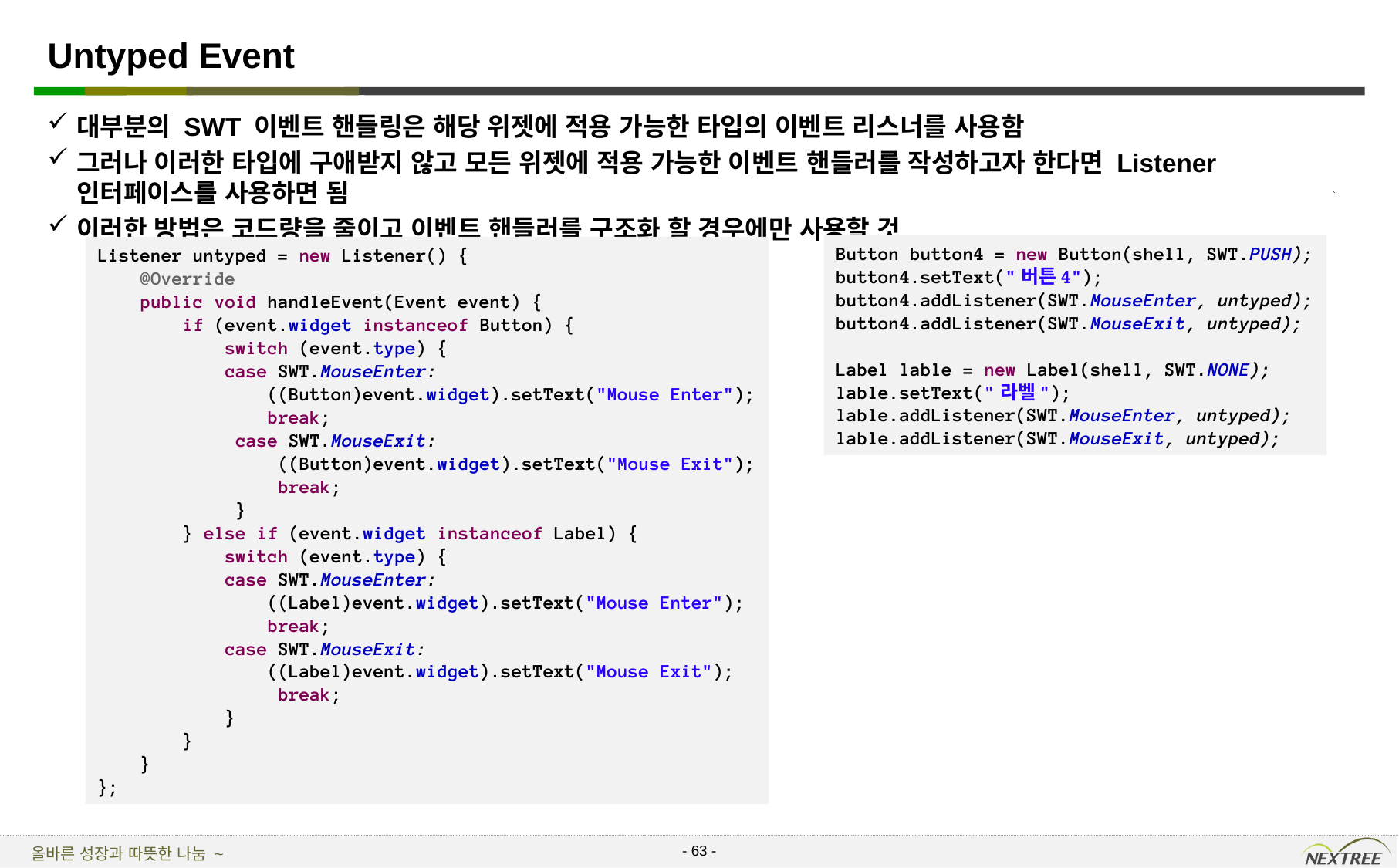

# Untyped Event
대부분의 SWT 이벤트 핸들링은 해당 위젯에 적용 가능한 타입의 이벤트 리스너를 사용함
그러나 이러한 타입에 구애받지 않고 모든 위젯에 적용 가능한 이벤트 핸들러를 작성하고자 한다면 Listener 인터페이스를 사용하면 됨
이러한 방법은 코드량을 줄이고 이벤트 핸들러를 구조화 할 경우에만 사용할 것
Listener untyped = new Listener() {
    @Override
    public void handleEvent(Event event) {
        if (event.widget instanceof Button) {
            switch (event.type) {
            case SWT.MouseEnter:
                ((Button)event.widget).setText("Mouse Enter");
                break;
             case SWT.MouseExit:
                 ((Button)event.widget).setText("Mouse Exit");
                 break;
             }
        } else if (event.widget instanceof Label) {
            switch (event.type) {
            case SWT.MouseEnter:
                ((Label)event.widget).setText("Mouse Enter");
                break;
            case SWT.MouseExit:
                ((Label)event.widget).setText("Mouse Exit");
                 break;
            }
        }
    }
};
Button button4 = new Button(shell, SWT.PUSH);
button4.setText("버튼4");
button4.addListener(SWT.MouseEnter, untyped);
button4.addListener(SWT.MouseExit, untyped);

Label lable = new Label(shell, SWT.NONE);
lable.setText("라벨");
lable.addListener(SWT.MouseEnter, untyped);
lable.addListener(SWT.MouseExit, untyped);